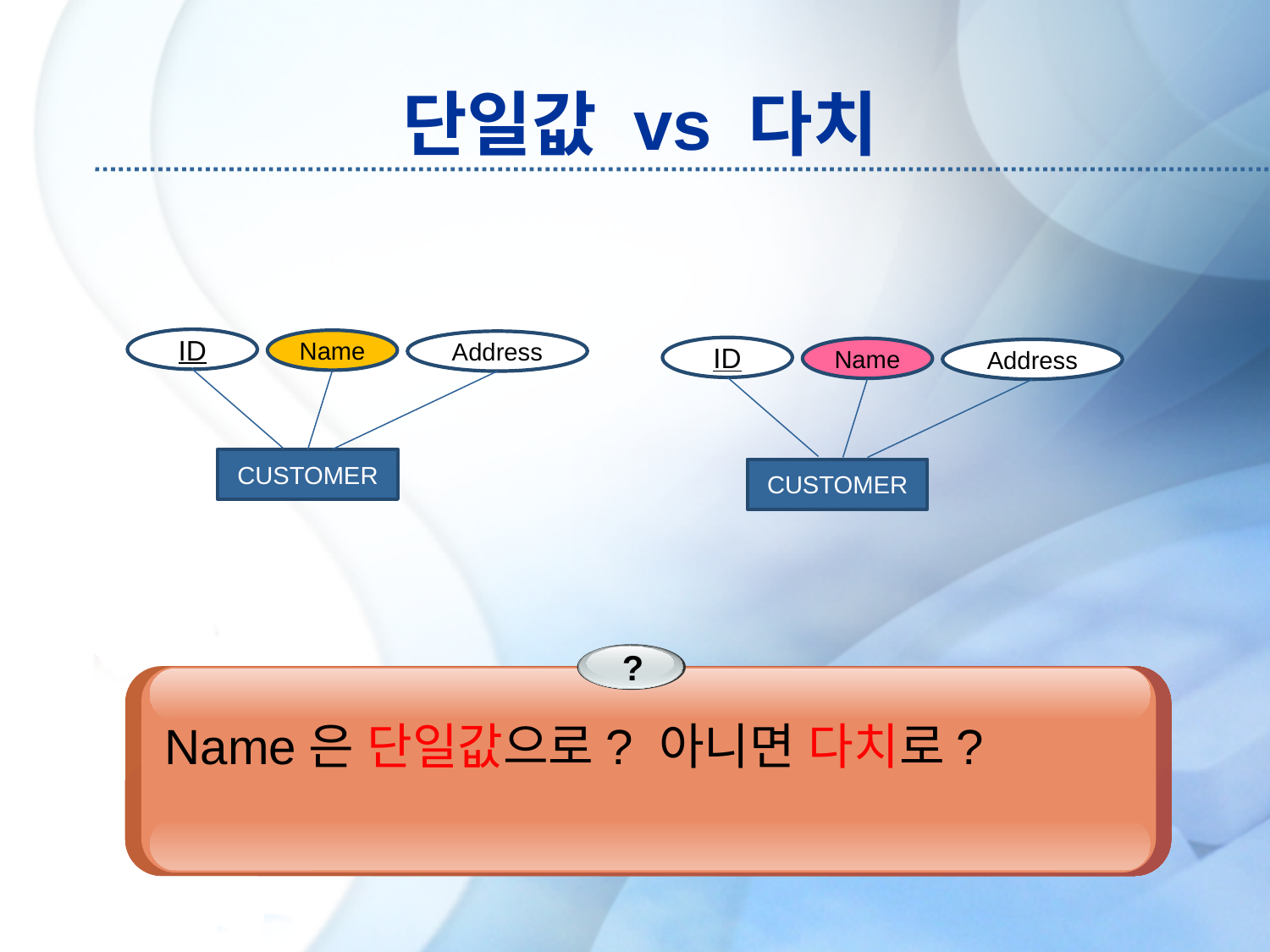

# 단일값 vs 다치
ID
Name
Address
ID
Name
Address
CUSTOMER
CUSTOMER
?

  Name은 단일값으로? 아니면 다치로?